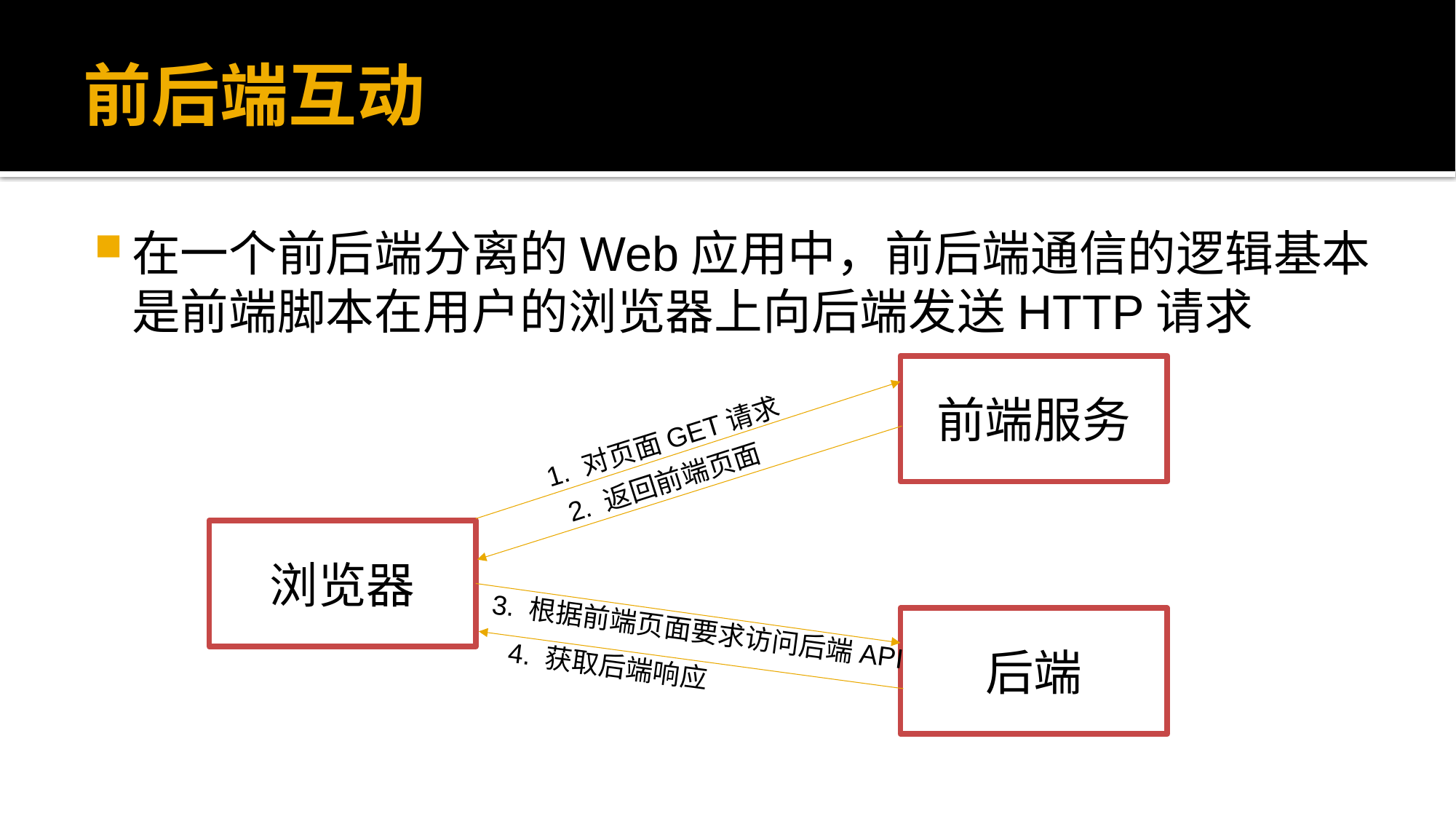

# 前后端互动
在一个前后端分离的Web应用中，前后端通信的逻辑基本是前端脚本在用户的浏览器上向后端发送HTTP请求
前端服务
1. 对页面GET请求
2. 返回前端页面
浏览器
后端
3. 根据前端页面要求访问后端API
4. 获取后端响应